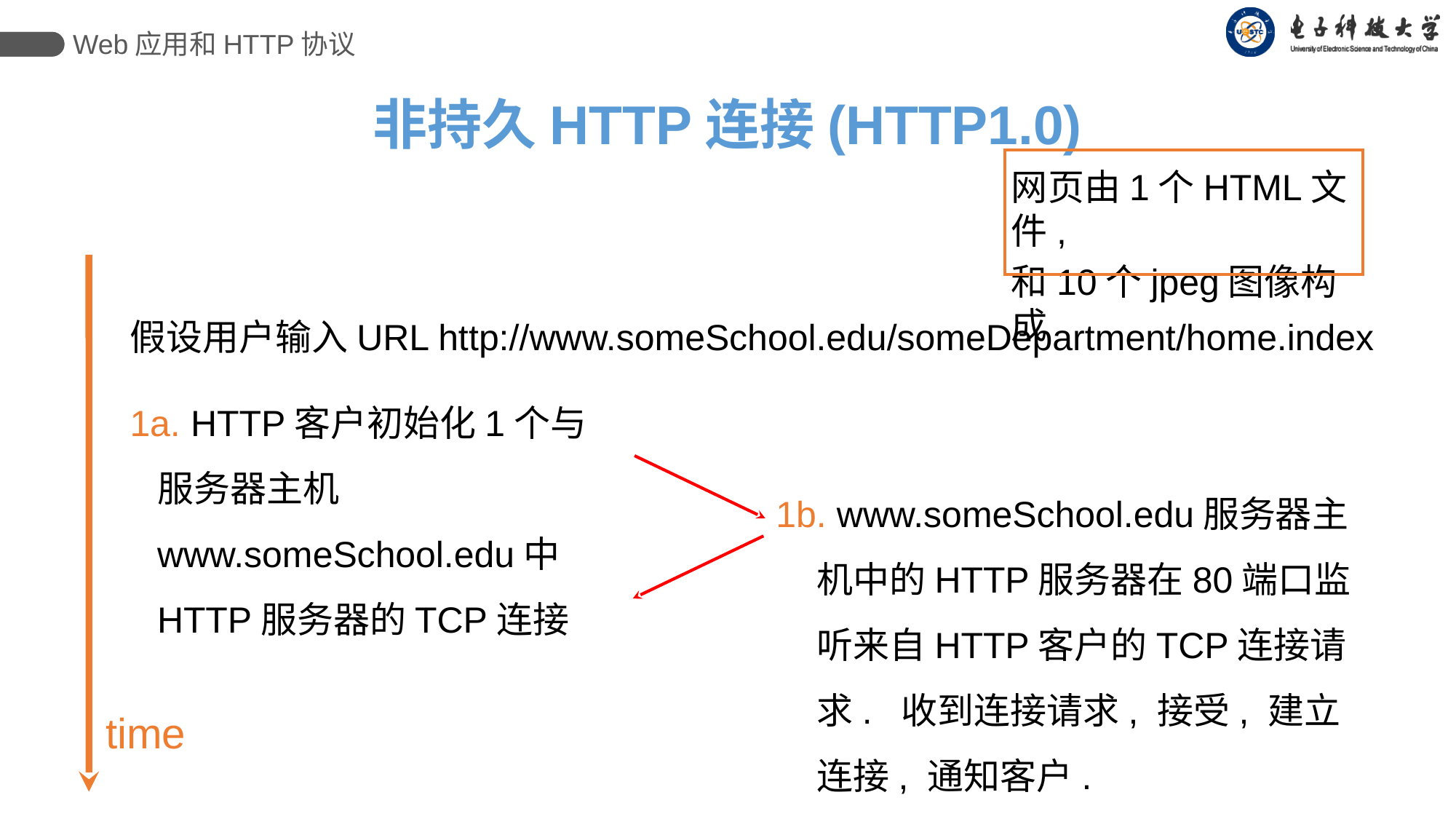

Web应用和HTTP协议

非持久HTTP连接(HTTP1.0)

网页由1个HTML文件,
和10个jpeg图像构成

time
假设用户输入URL http://www.someSchool.edu/someDepartment/home.index
1a. HTTP客户初始化1个与服务器主机www.someSchool.edu中HTTP服务器的TCP连接

1b. www.someSchool.edu服务器主机中的HTTP服务器在80端口监听来自HTTP客户的TCP连接请求.  收到连接请求, 接受, 建立连接, 通知客户.